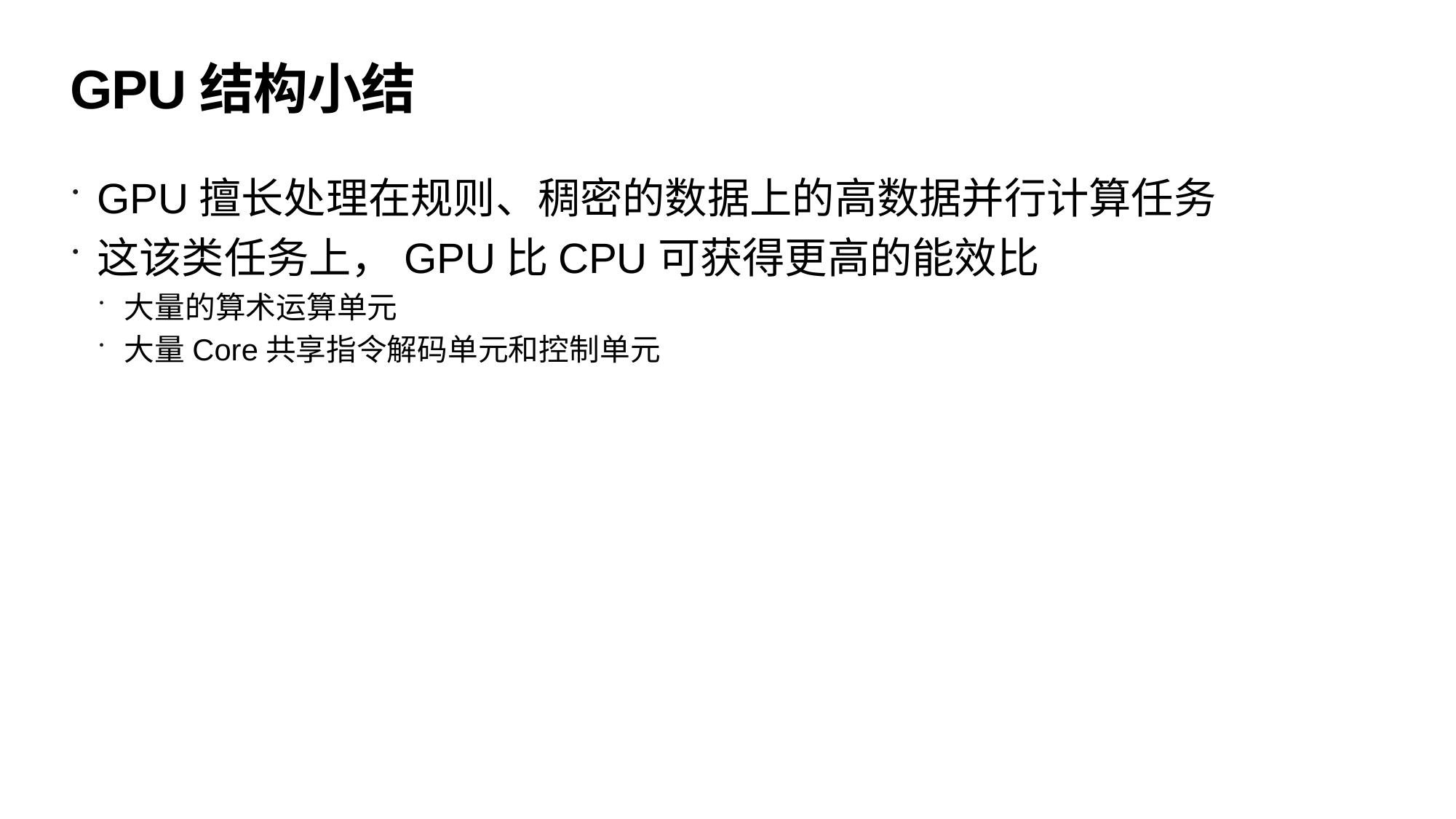

# GPU结构小结
GPU擅长处理在规则、稠密的数据上的高数据并行计算任务
这该类任务上，GPU比CPU可获得更高的能效比
大量的算术运算单元
大量Core共享指令解码单元和控制单元